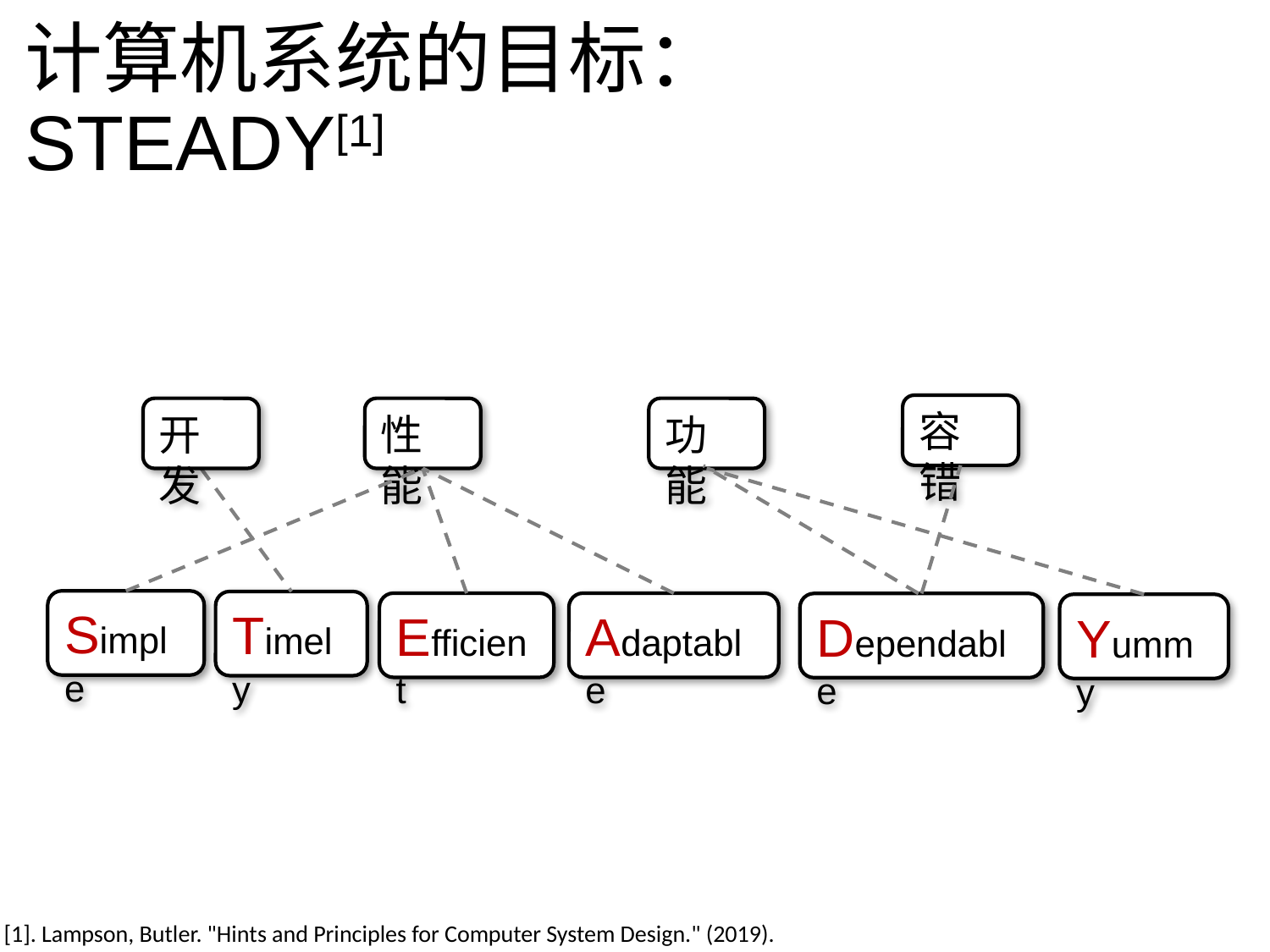

# 计算机系统的目标：STEADY[1]
容错
开发
性能
功能
Simple
Timely
Efficient
Adaptable
Dependable
Yummy
8
[1]. Lampson, Butler. "Hints and Principles for Computer System Design." (2019).